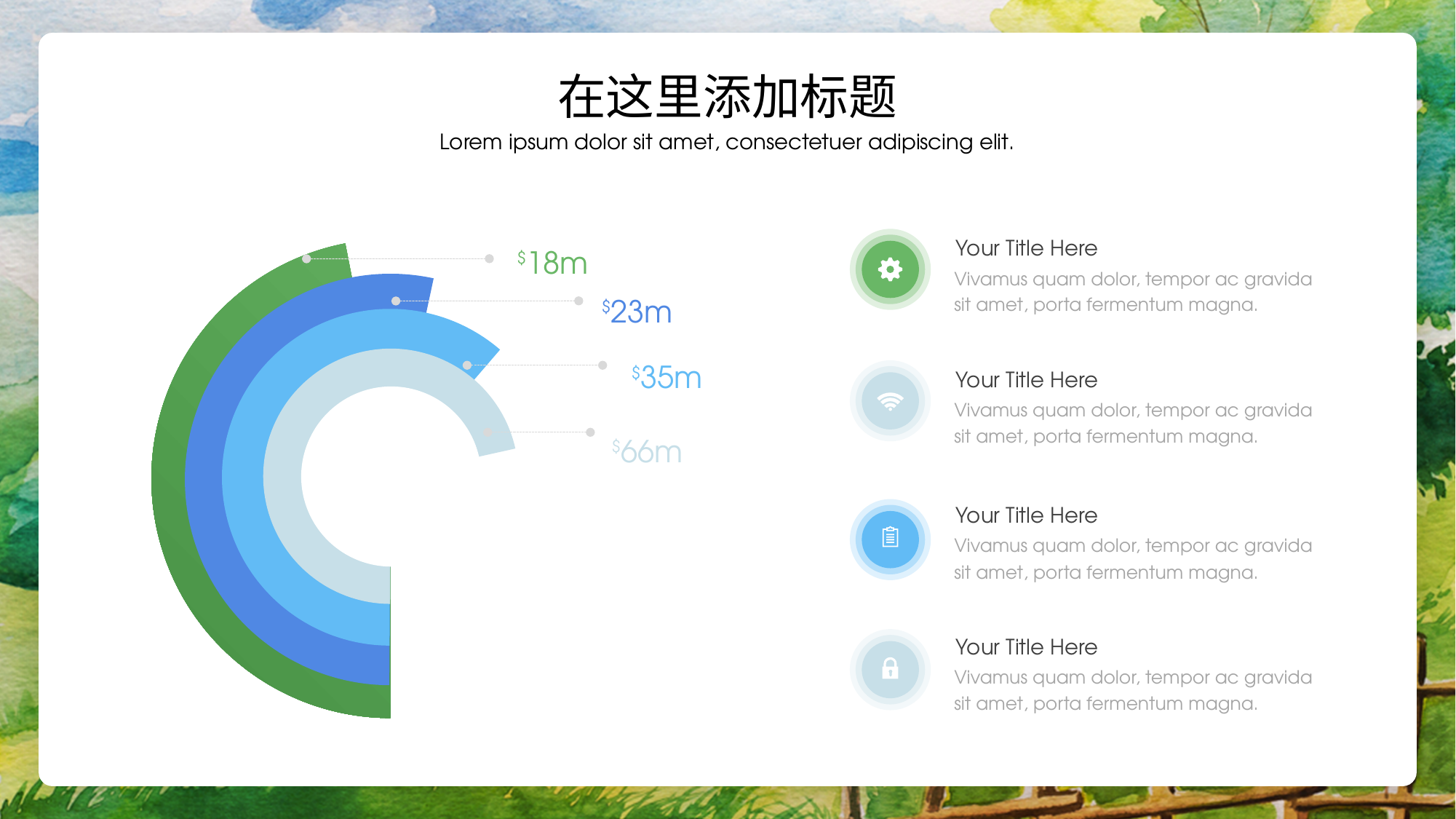

在这里添加标题
Lorem ipsum dolor sit amet, consectetuer adipiscing elit.
Your Title Here

$18m

$23m

$35m

$66m
Vivamus quam dolor, tempor ac gravida sit amet, porta fermentum magna.
Your Title Here

Vivamus quam dolor, tempor ac gravida sit amet, porta fermentum magna.
Your Title Here

Vivamus quam dolor, tempor ac gravida sit amet, porta fermentum magna.
Your Title Here

Vivamus quam dolor, tempor ac gravida sit amet, porta fermentum magna.